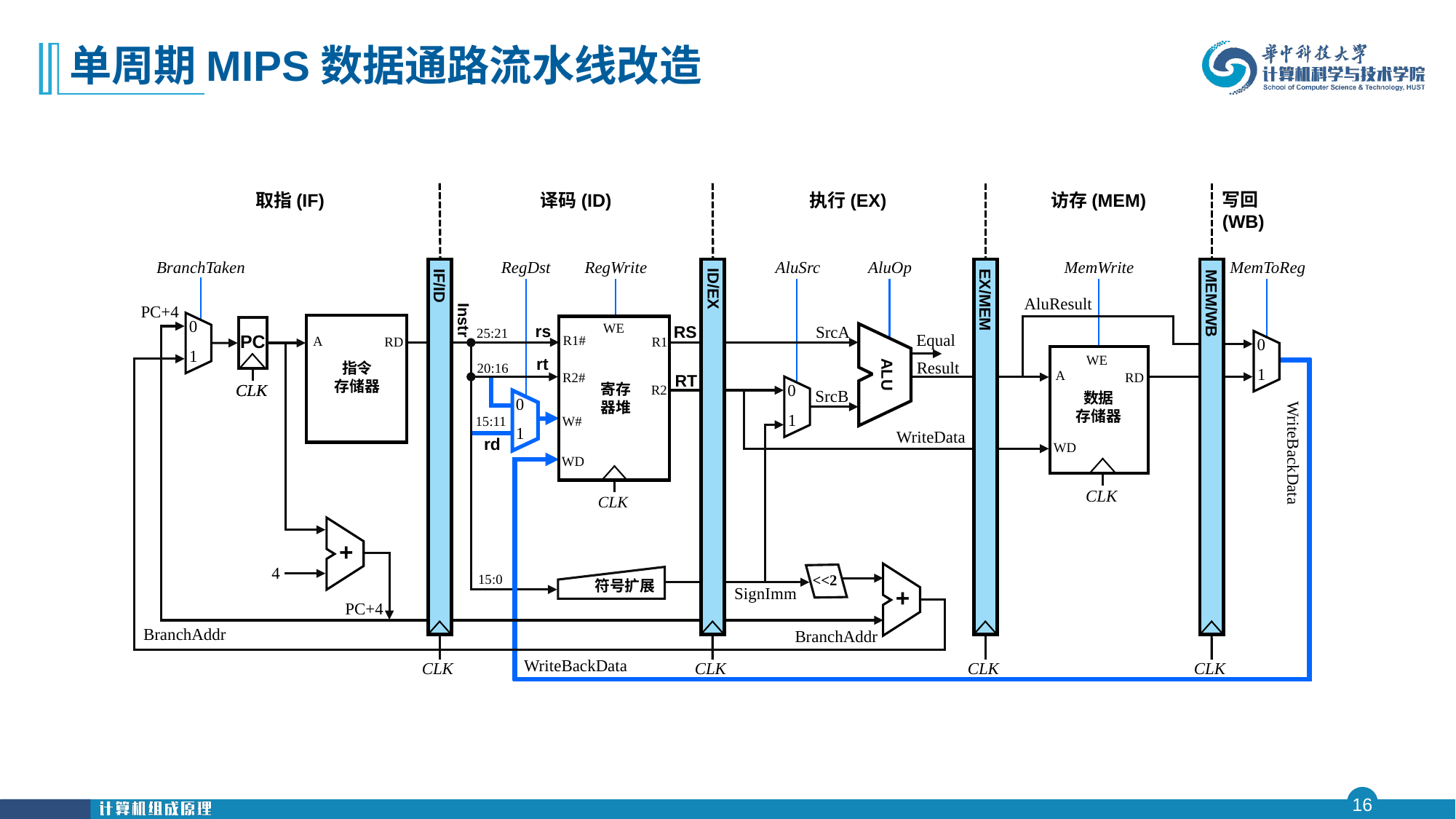

# 单周期MIPS数据通路流水线改造
取指(IF)
译码(ID)
执行(EX)
访存(MEM)
写回(WB)
BranchTaken
RegDst
RegWrite
AluSrc
AluOp
MemWrite
MemToReg
IF/ID
ID/EX
EX/MEM
MEM/WB

CLK

CLK

CLK

CLK

AluResult
PC+4
Instr
0

1
WE

R1#
R1
R2#
寄存
器堆
R2
W#
WD
rs

A
RD
指令
存储器
SrcA
RS

25:21

ALU
Equal
PC
0

1
WE

A
RD
数据
存储器
WD
rt
Result
20:16
RT
CLK
CLK
0

1
SrcB
0

1

15:11
WriteData
rd
WriteBackData
CLK
CLK
+

4
<<2

+

15:0

符号扩展
SignImm
PC+4
BranchAddr
BranchAddr
WriteBackData